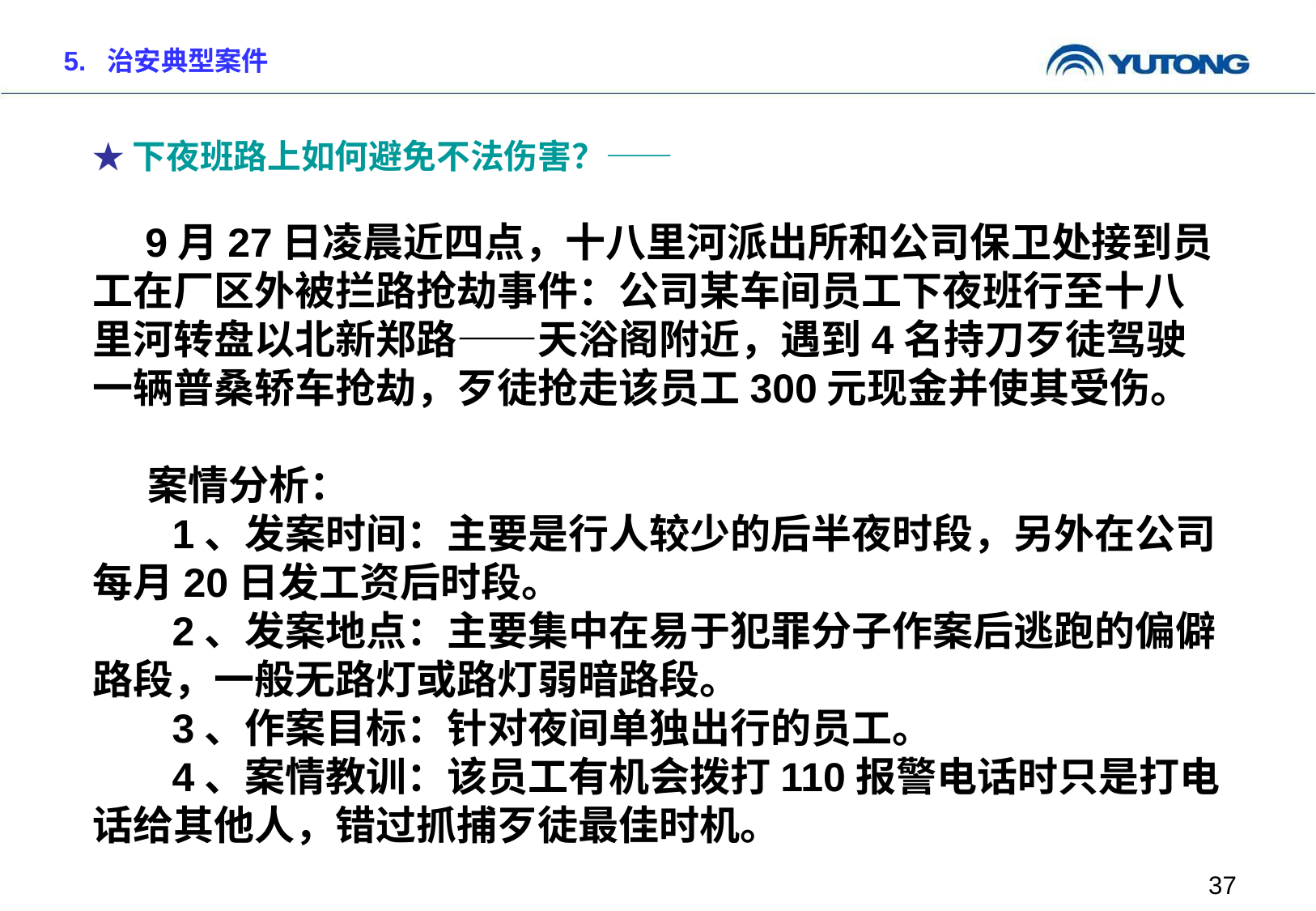

5.  治安典型案件

★下夜班路上如何避免不法伤害？——

       9月27日凌晨近四点，十八里河派出所和公司保卫处接到员工在厂区外被拦路抢劫事件：公司某车间员工下夜班行至十八里河转盘以北新郑路——天浴阁附近，遇到4名持刀歹徒驾驶一辆普桑轿车抢劫，歹徒抢走该员工300元现金并使其受伤。
     案情分析：
       1、发案时间：主要是行人较少的后半夜时段，另外在公司每月20日发工资后时段。
       2、发案地点：主要集中在易于犯罪分子作案后逃跑的偏僻路段，一般无路灯或路灯弱暗路段。
       3、作案目标：针对夜间单独出行的员工。
       4、案情教训：该员工有机会拨打110报警电话时只是打电话给其他人，错过抓捕歹徒最佳时机。
37